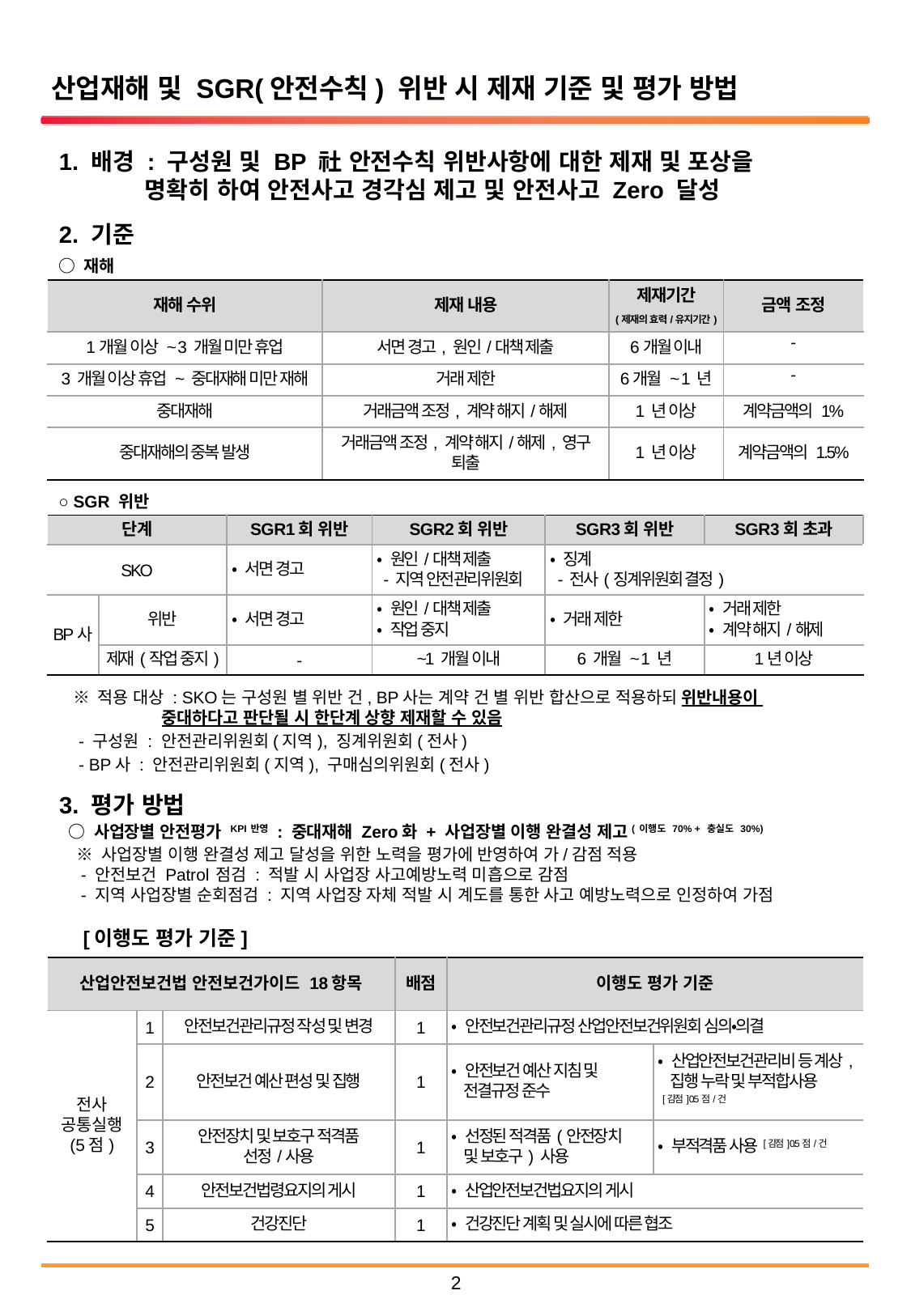

산업재해 및 SGR(안전수칙) 위반 시 제재 기준 및 평가 방법
1. 배경 : 구성원 및 BP 社 안전수칙 위반사항에 대한 제재 및 포상을
            명확히 하여 안전사고 경각심 제고 및 안전사고 Zero 달성

2. 기준
  ○ 재해

  ○ SGR 위반

| 재해 수위 | 제재 내용 | 제재기간 (제재의 효력/유지기간) | 금액 조정 |
| --- | --- | --- | --- |
| 1개월 이상 ~ 3 개월 미만 휴업 | 서면 경고, 원인/대책 제출 | 6개월 이내 | - |
| 3 개월 이상 휴업 ~ 중대재해 미만 재해 | 거래 제한 | 6개월 ~ 1 년 | - |
| 중대재해 | 거래금액 조정, 계약 해지/해제 | 1 년 이상 | 계약금액의 1% |
| 중대재해의 중복 발생 | 거래금액 조정, 계약 해지/해제, 영구 퇴출 | 1 년 이상 | 계약금액의 1.5% |
| 단계 |  | SGR1회 위반 | SGR2회 위반 | SGR3회 위반 | SGR3회 초과 |
| --- | --- | --- | --- | --- | --- |
| SKO |  | • 서면 경고 | • 원인/대책 제출 - 지역 안전관리위원회 | • 징계 - 전사(징계위원회 결정) |  |
| BP사 | 위반 | • 서면 경고 | • 원인/대책 제출 • 작업 중지 | • 거래 제한 | • 거래 제한 • 계약 해지/해제 |
|  | 제재(작업 중지) | - | ~1 개월 이내 | 6 개월 ~ 1 년 | 1년 이상 |
 ※ 적용 대상 : SKO는 구성원 별 위반 건, BP사는 계약 건 별 위반 합산으로 적용하되 위반내용이
                   중대하다고 판단될 시 한단계 상향 제재할 수 있음
  - 구성원 : 안전관리위원회(지역), 징계위원회(전사)
  - BP사 : 안전관리위원회(지역), 구매심의위원회(전사)
3. 평가 방법
  ○ 사업장별 안전평가 KPI반영 : 중대재해 Zero화 + 사업장별 이행 완결성 제고(이행도 70% + 충실도 30%)
 ※ 사업장별 이행 완결성 제고 달성을 위한 노력을 평가에 반영하여 가/감점 적용
  - 안전보건 Patrol 점검 : 적발 시 사업장 사고예방노력 미흡으로 감점
  - 지역 사업장별 순회점검 : 지역 사업장 자체 적발 시 계도를 통한 사고 예방노력으로 인정하여 가점

  [이행도 평가 기준]
| 산업안전보건법 안전보건가이드 18항목 |  |  | 배점 | 이행도 평가 기준 |  |
| --- | --- | --- | --- | --- | --- |
| 전사 공통실행 (5점) | 1 | 안전보건관리규정 작성 및 변경 | 1 | • 안전보건관리규정 산업안전보건위원회 심의•의결 |  |
|  | 2 | 안전보건 예산 편성 및 집행 | 1 | • 안전보건 예산 지침 및 전결규정 준수 | • 산업안전보건관리비 등 계상, 집행 누락 및 부적합사용 [감점]0.5점/건 |
|  | 3 | 안전장치 및 보호구 적격품 선정/사용 | 1 | • 선정된 적격품(안전장치 및 보호구) 사용 | • 부적격품 사용[감점]0.5점/건 |
|  | 4 | 안전보건법령요지의 게시 | 1 | • 산업안전보건법요지의 게시 |  |
|  | 5 | 건강진단 | 1 | • 건강진단 계획 및 실시에 따른 협조 |  |
2